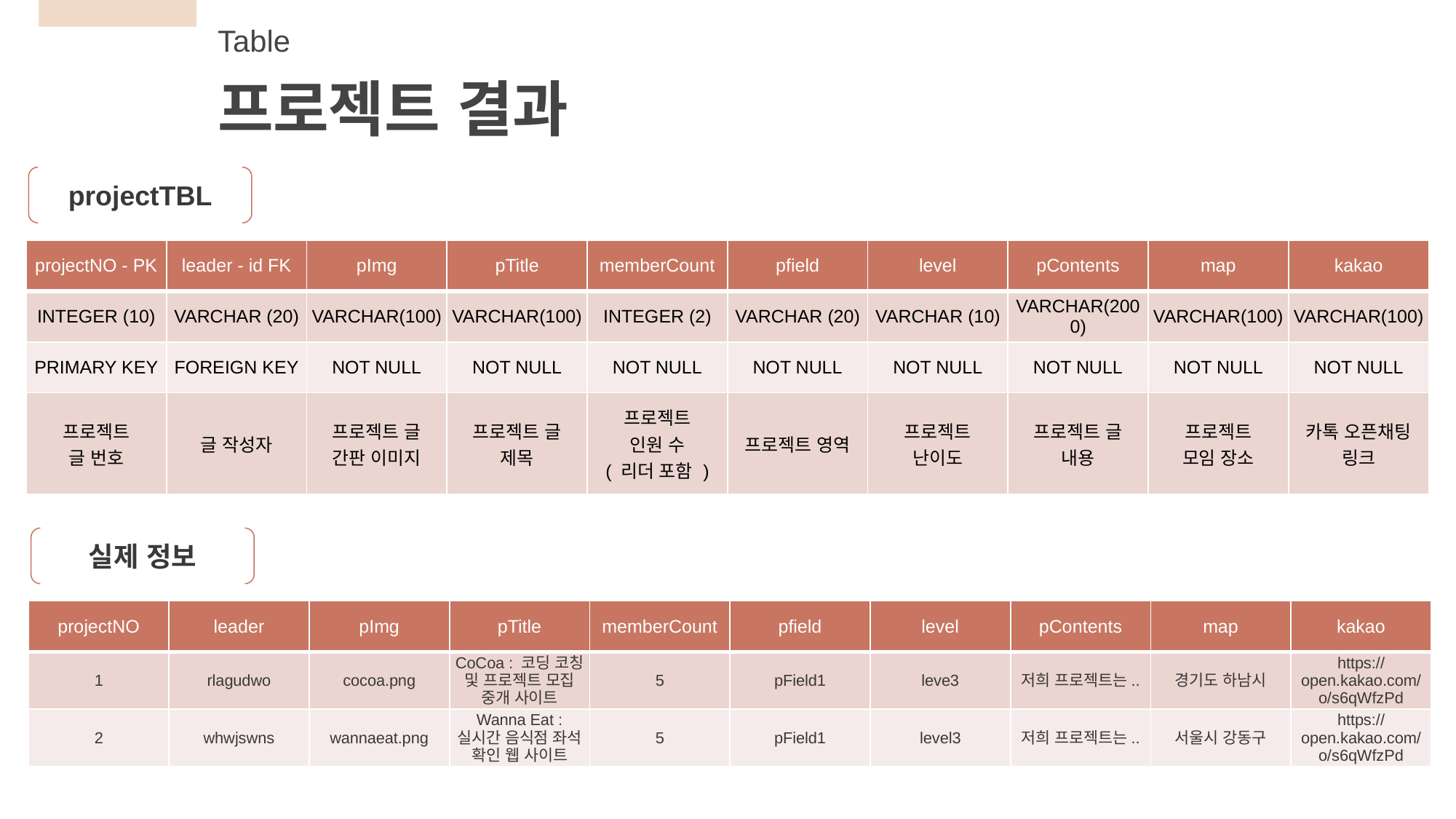

Table
프로젝트 결과
projectTBL
| projectNO - PK | leader - id FK | pImg | pTitle | memberCount | pfield | level | pContents | map | kakao |
| --- | --- | --- | --- | --- | --- | --- | --- | --- | --- |
| INTEGER (10) | VARCHAR (20) | VARCHAR(100) | VARCHAR(100) | INTEGER (2) | VARCHAR (20) | VARCHAR (10) | VARCHAR(2000) | VARCHAR(100) | VARCHAR(100) |
| PRIMARY KEY | FOREIGN KEY | NOT NULL | NOT NULL | NOT NULL | NOT NULL | NOT NULL | NOT NULL | NOT NULL | NOT NULL |
| 프로젝트 글 번호 | 글 작성자 | 프로젝트 글 간판 이미지 | 프로젝트 글 제목 | 프로젝트 인원 수 ( 리더 포함 ) | 프로젝트 영역 | 프로젝트 난이도 | 프로젝트 글 내용 | 프로젝트 모임 장소 | 카톡 오픈채팅 링크 |
실제 정보
| projectNO | leader | pImg | pTitle | memberCount | pfield | level | pContents | map | kakao |
| --- | --- | --- | --- | --- | --- | --- | --- | --- | --- |
| 1 | rlagudwo | cocoa.png | CoCoa : 코딩 코칭 및 프로젝트 모집 중개 사이트 | 5 | pField1 | leve3 | 저희 프로젝트는.. | 경기도 하남시 | https://open.kakao.com/o/s6qWfzPd |
| 2 | whwjswns | wannaeat.png | Wanna Eat : 실시간 음식점 좌석 확인 웹 사이트 | 5 | pField1 | level3 | 저희 프로젝트는.. | 서울시 강동구 | https://open.kakao.com/o/s6qWfzPd |